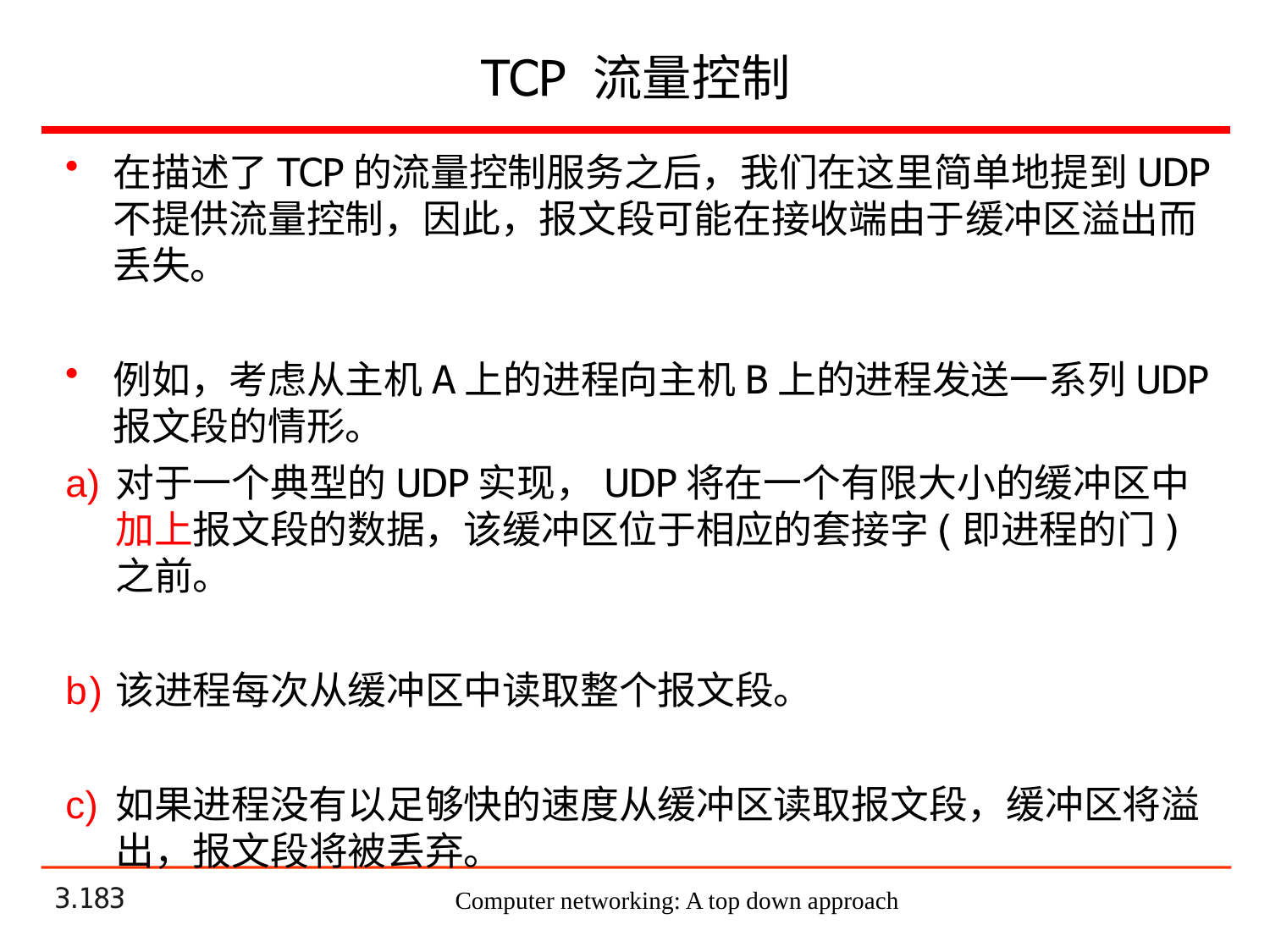

# TCP 流量控制
在描述了TCP的流量控制服务之后，我们在这里简单地提到UDP不提供流量控制，因此，报文段可能在接收端由于缓冲区溢出而丢失。

例如，考虑从主机A上的进程向主机B上的进程发送一系列UDP报文段的情形。
对于一个典型的UDP实现，UDP将在一个有限大小的缓冲区中加上报文段的数据，该缓冲区位于相应的套接字(即进程的门)之前。

该进程每次从缓冲区中读取整个报文段。

如果进程没有以足够快的速度从缓冲区读取报文段，缓冲区将溢出，报文段将被丢弃。

Computer networking: A top down approach